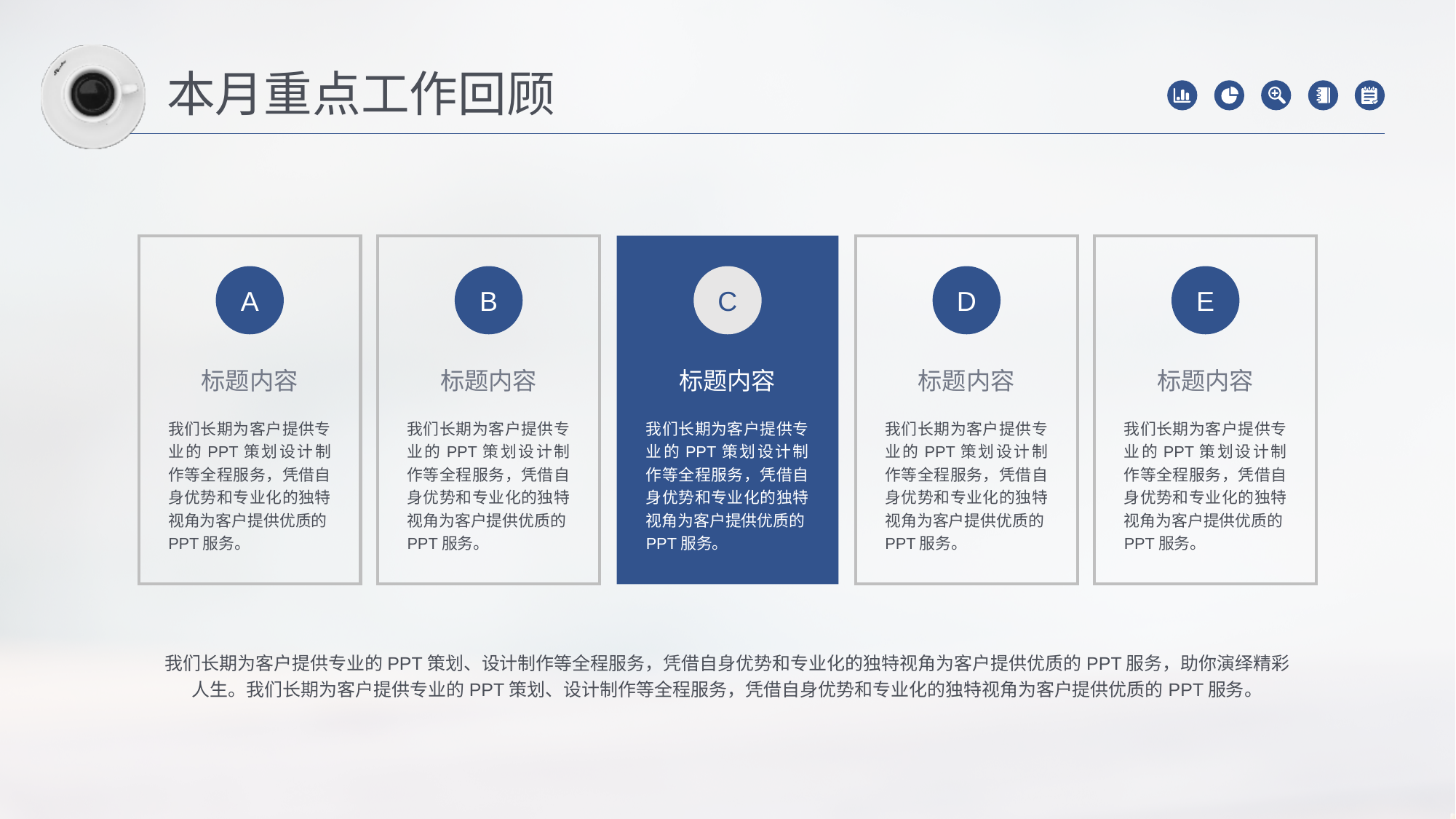

本月重点工作回顾

A
标题内容
我们长期为客户提供专业的PPT策划设计制作等全程服务，凭借自身优势和专业化的独特视角为客户提供优质的PPT服务。

B
标题内容
我们长期为客户提供专业的PPT策划设计制作等全程服务，凭借自身优势和专业化的独特视角为客户提供优质的PPT服务。

C
标题内容
我们长期为客户提供专业的PPT策划设计制作等全程服务，凭借自身优势和专业化的独特视角为客户提供优质的PPT服务。

D
标题内容
我们长期为客户提供专业的PPT策划设计制作等全程服务，凭借自身优势和专业化的独特视角为客户提供优质的PPT服务。

E
标题内容
我们长期为客户提供专业的PPT策划设计制作等全程服务，凭借自身优势和专业化的独特视角为客户提供优质的PPT服务。
我们长期为客户提供专业的PPT策划、设计制作等全程服务，凭借自身优势和专业化的独特视角为客户提供优质的PPT服务，助你演绎精彩人生。我们长期为客户提供专业的PPT策划、设计制作等全程服务，凭借自身优势和专业化的独特视角为客户提供优质的PPT服务。